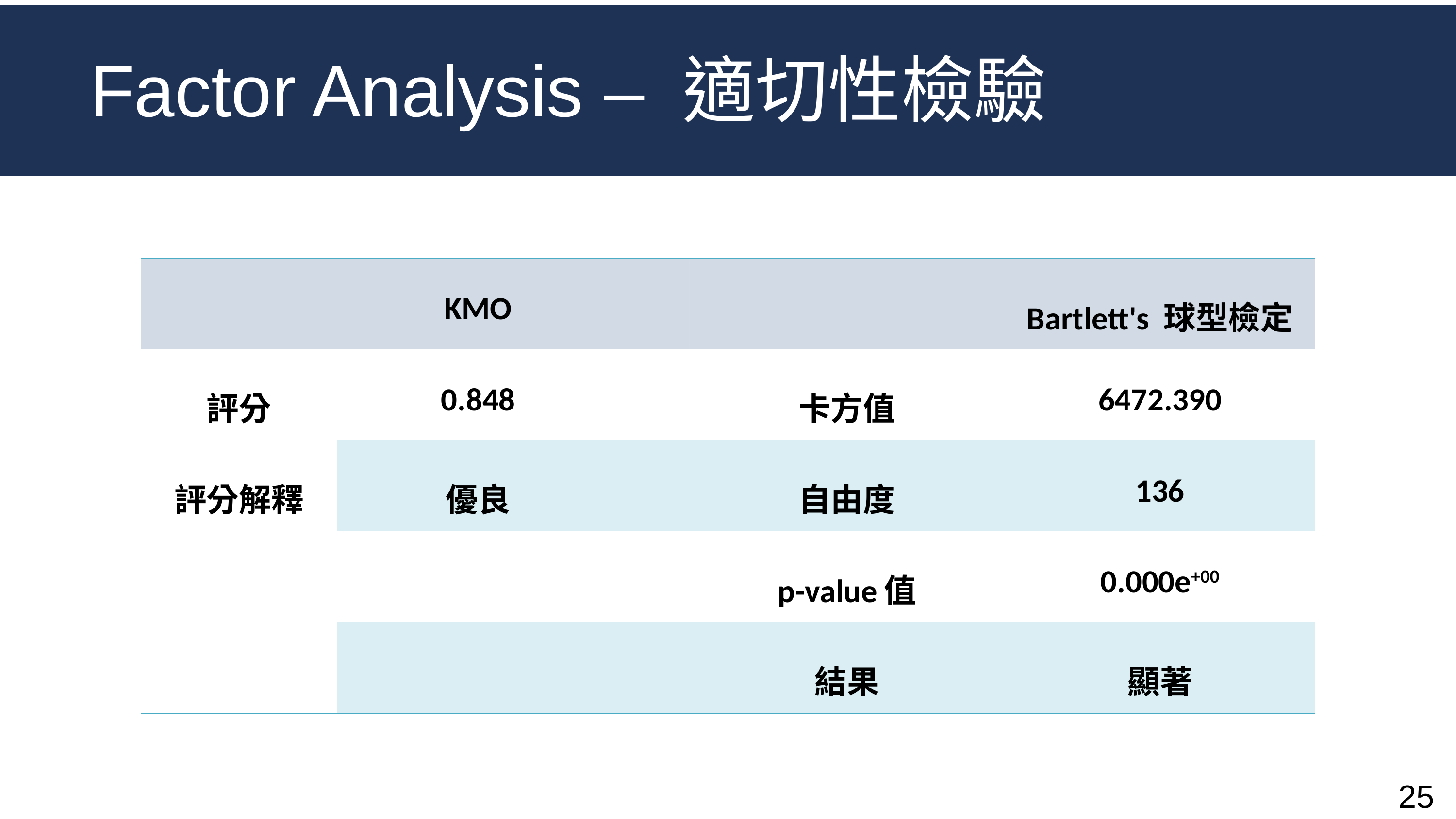

Factor Analysis – 適切性檢驗
|  | KMO |  |  | Bartlett's 球型檢定 |
| --- | --- | --- | --- | --- |
| 評分 | 0.848 |  | 卡方值 | 6472.390 |
| 評分解釋 | 優良 |  | 自由度 | 136 |
|  |  |  | p-value值 | 0.000e+00 |
|  |  |  | 結果 | 顯著 |
25